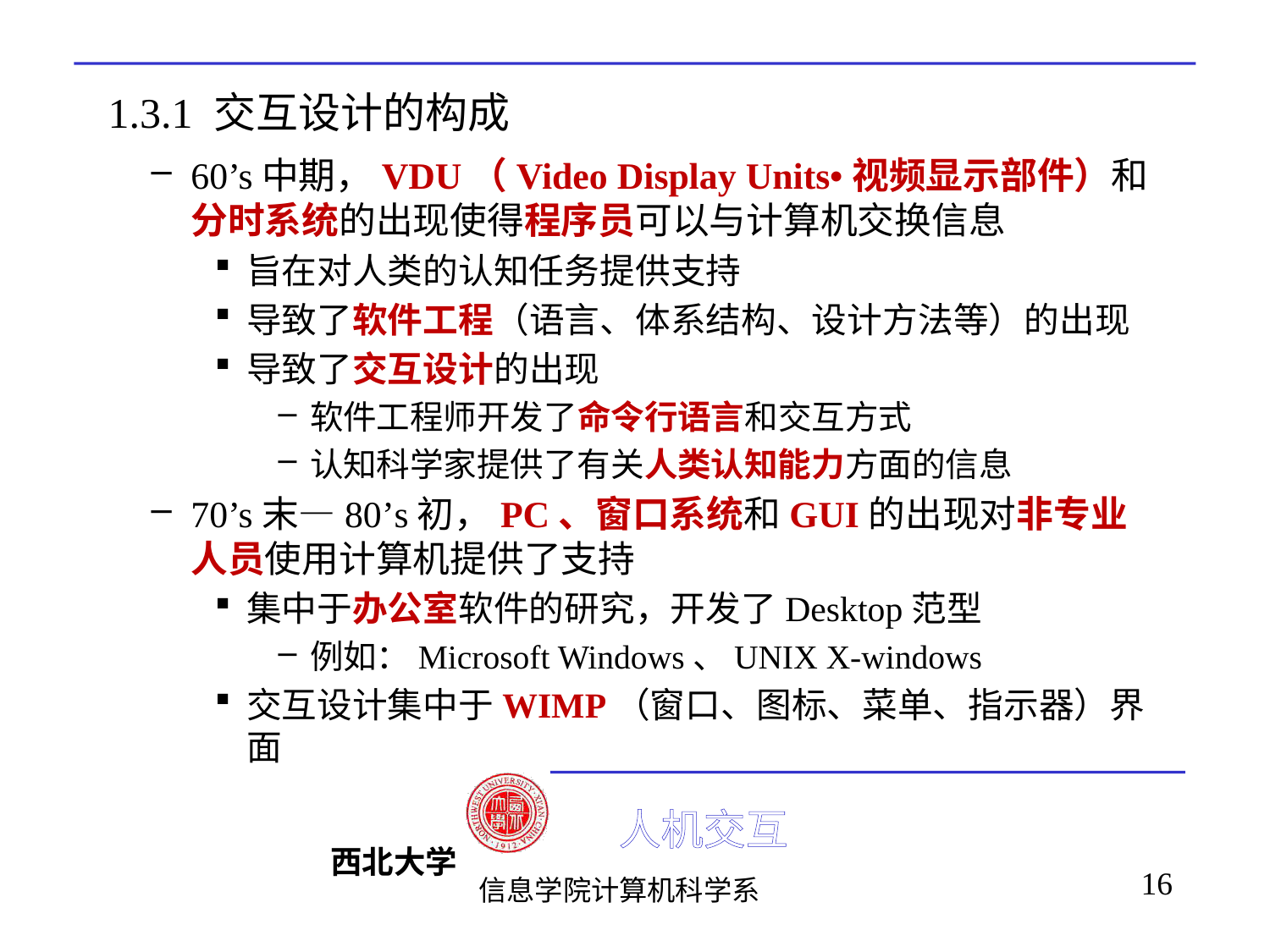

# 1.3.1 交互设计的构成
60’s中期，VDU（Video Display Units•视频显示部件）和分时系统的出现使得程序员可以与计算机交换信息
旨在对人类的认知任务提供支持
导致了软件工程（语言、体系结构、设计方法等）的出现
导致了交互设计的出现
软件工程师开发了命令行语言和交互方式
认知科学家提供了有关人类认知能力方面的信息
70’s末—80’s初，PC、窗口系统和GUI的出现对非专业人员使用计算机提供了支持
集中于办公室软件的研究，开发了Desktop范型
例如：Microsoft Windows、UNIX X-windows
交互设计集中于WIMP（窗口、图标、菜单、指示器）界面
16